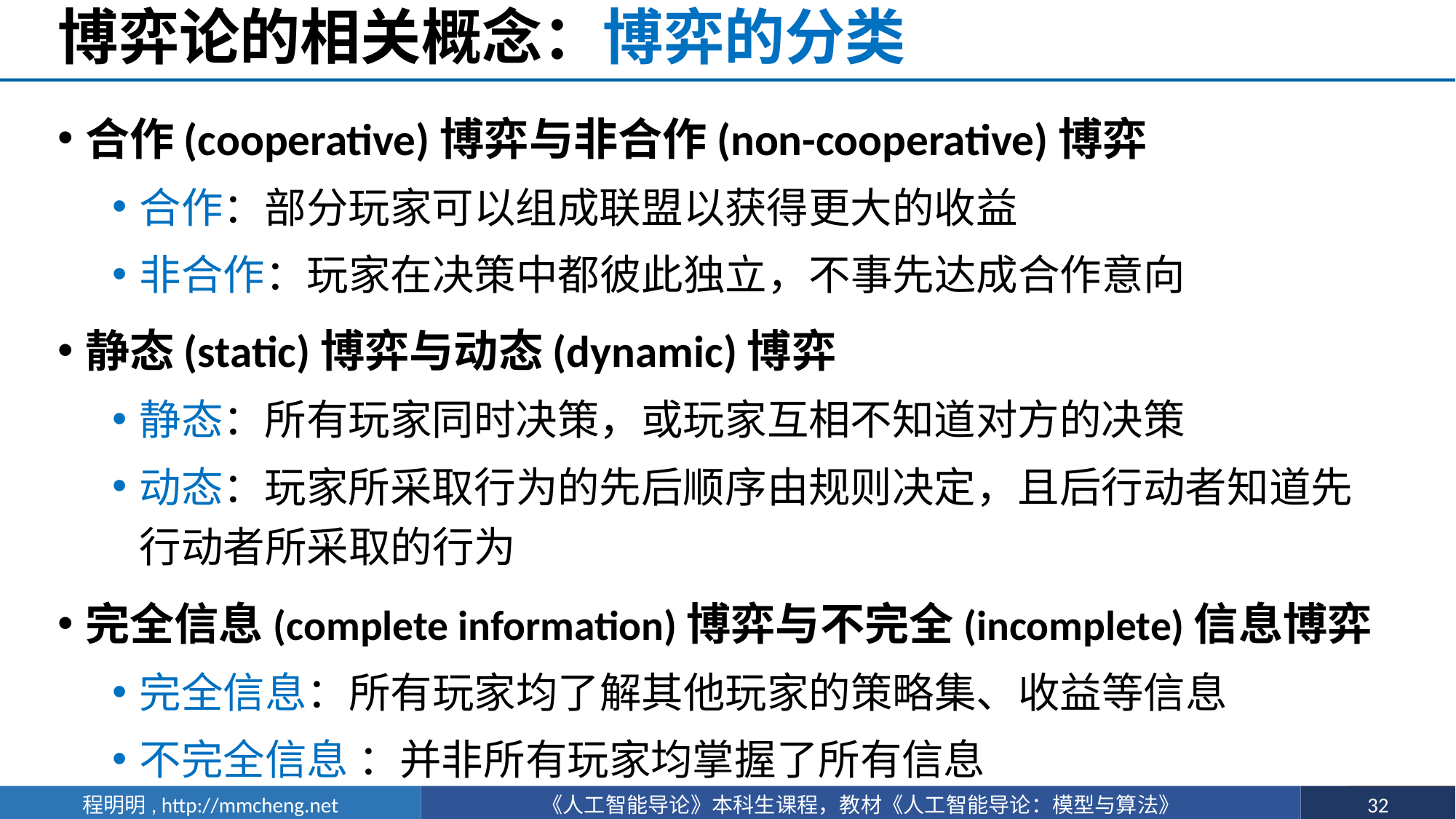

# 博弈论的相关概念：博弈的分类
合作(cooperative)博弈与非合作(non-cooperative)博弈
合作：部分玩家可以组成联盟以获得更大的收益
非合作：玩家在决策中都彼此独立，不事先达成合作意向
静态(static)博弈与动态(dynamic)博弈
静态：所有玩家同时决策，或玩家互相不知道对方的决策
动态：玩家所采取行为的先后顺序由规则决定，且后行动者知道先行动者所采取的行为
完全信息(complete information)博弈与不完全(incomplete)信息博弈
完全信息：所有玩家均了解其他玩家的策略集、收益等信息
不完全信息 ：并非所有玩家均掌握了所有信息